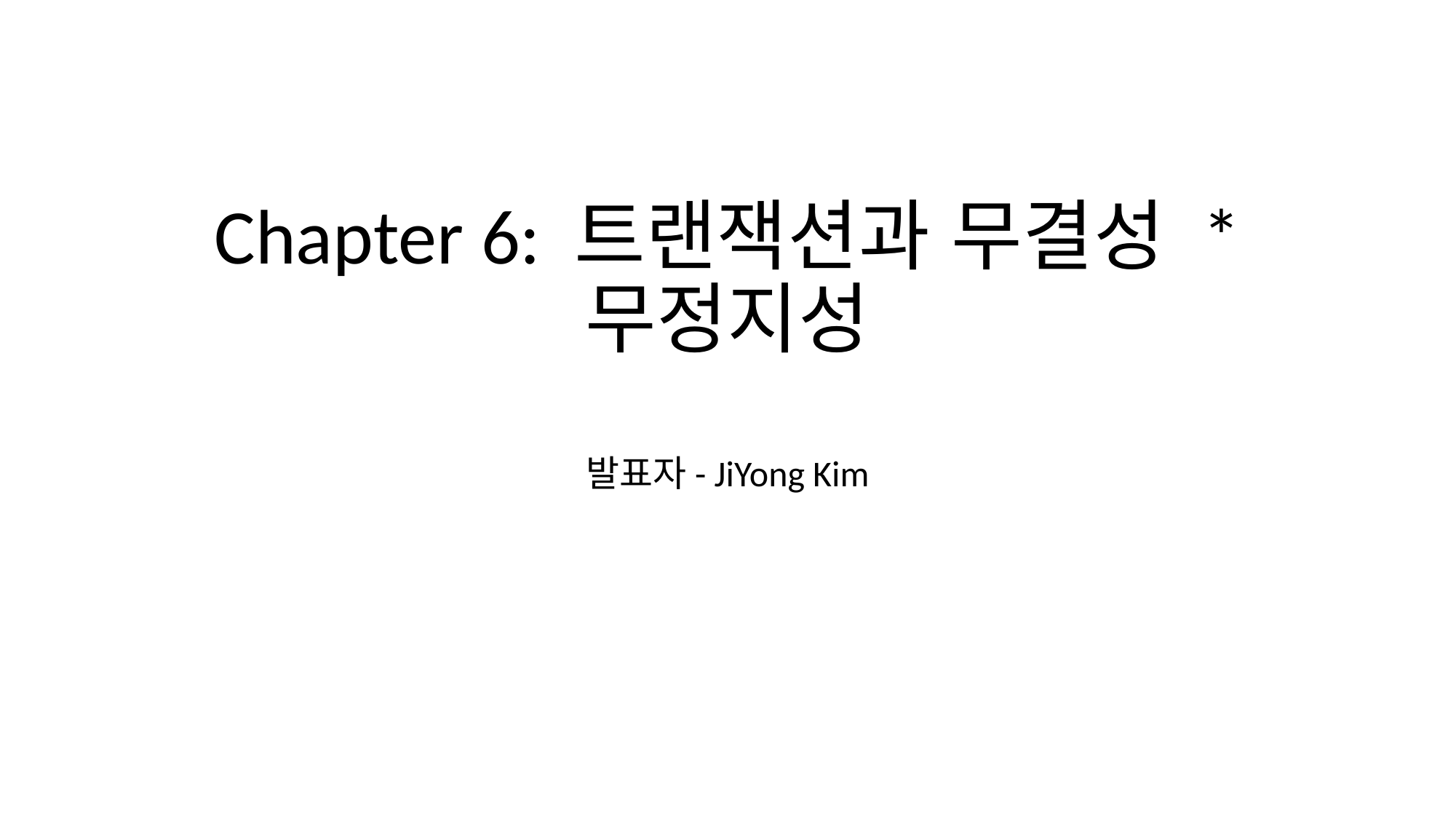

# Chapter 6: 트랜잭션과 무결성 * 무정지성
발표자- JiYong Kim